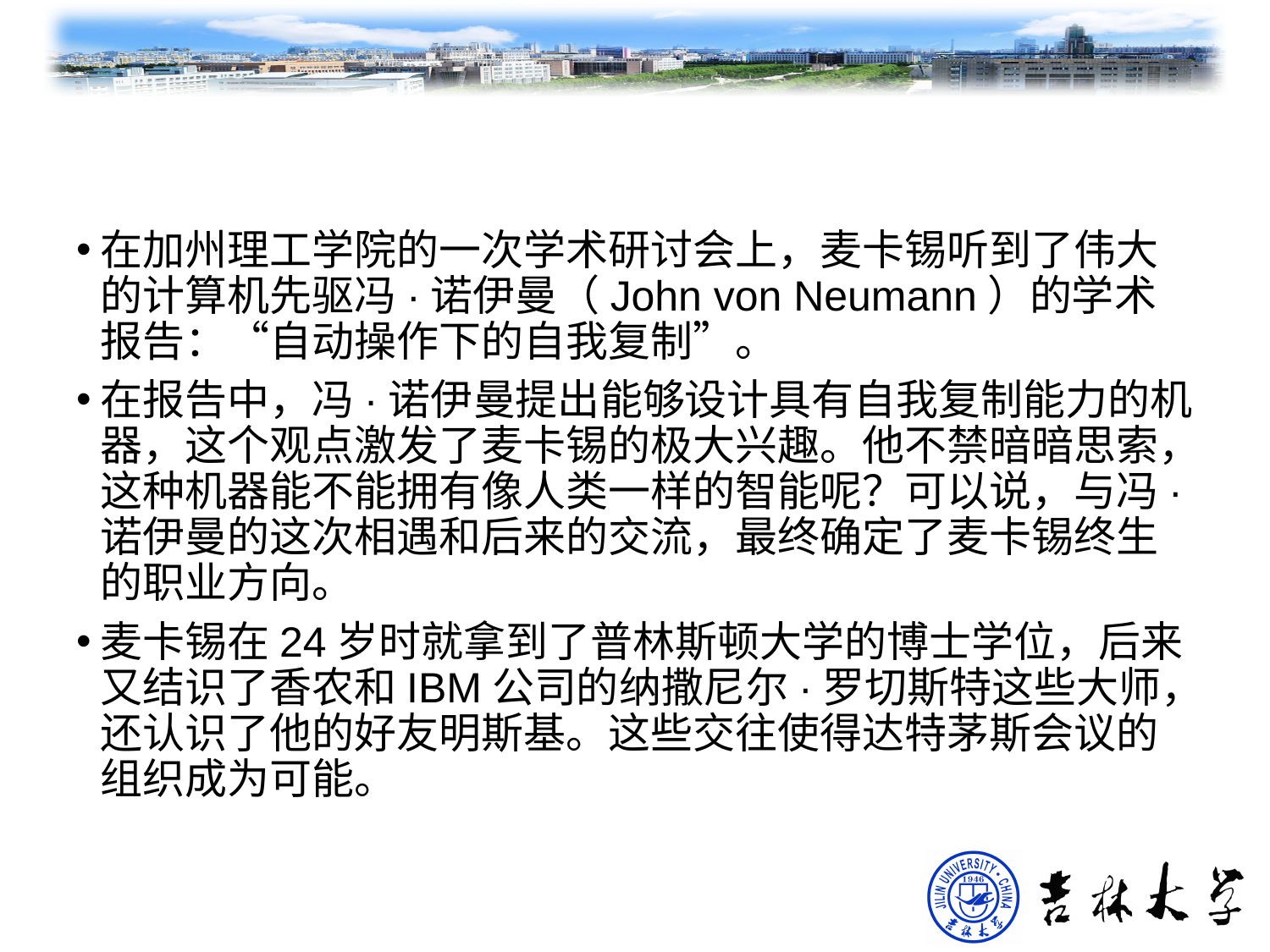

在加州理工学院的一次学术研讨会上，麦卡锡听到了伟大的计算机先驱冯·诺伊曼（John von Neumann）的学术报告：“自动操作下的自我复制”。
在报告中，冯·诺伊曼提出能够设计具有自我复制能力的机器，这个观点激发了麦卡锡的极大兴趣。他不禁暗暗思索，这种机器能不能拥有像人类一样的智能呢？可以说，与冯·诺伊曼的这次相遇和后来的交流，最终确定了麦卡锡终生的职业方向。
麦卡锡在24岁时就拿到了普林斯顿大学的博士学位，后来又结识了香农和IBM公司的纳撒尼尔·罗切斯特这些大师，还认识了他的好友明斯基。这些交往使得达特茅斯会议的组织成为可能。